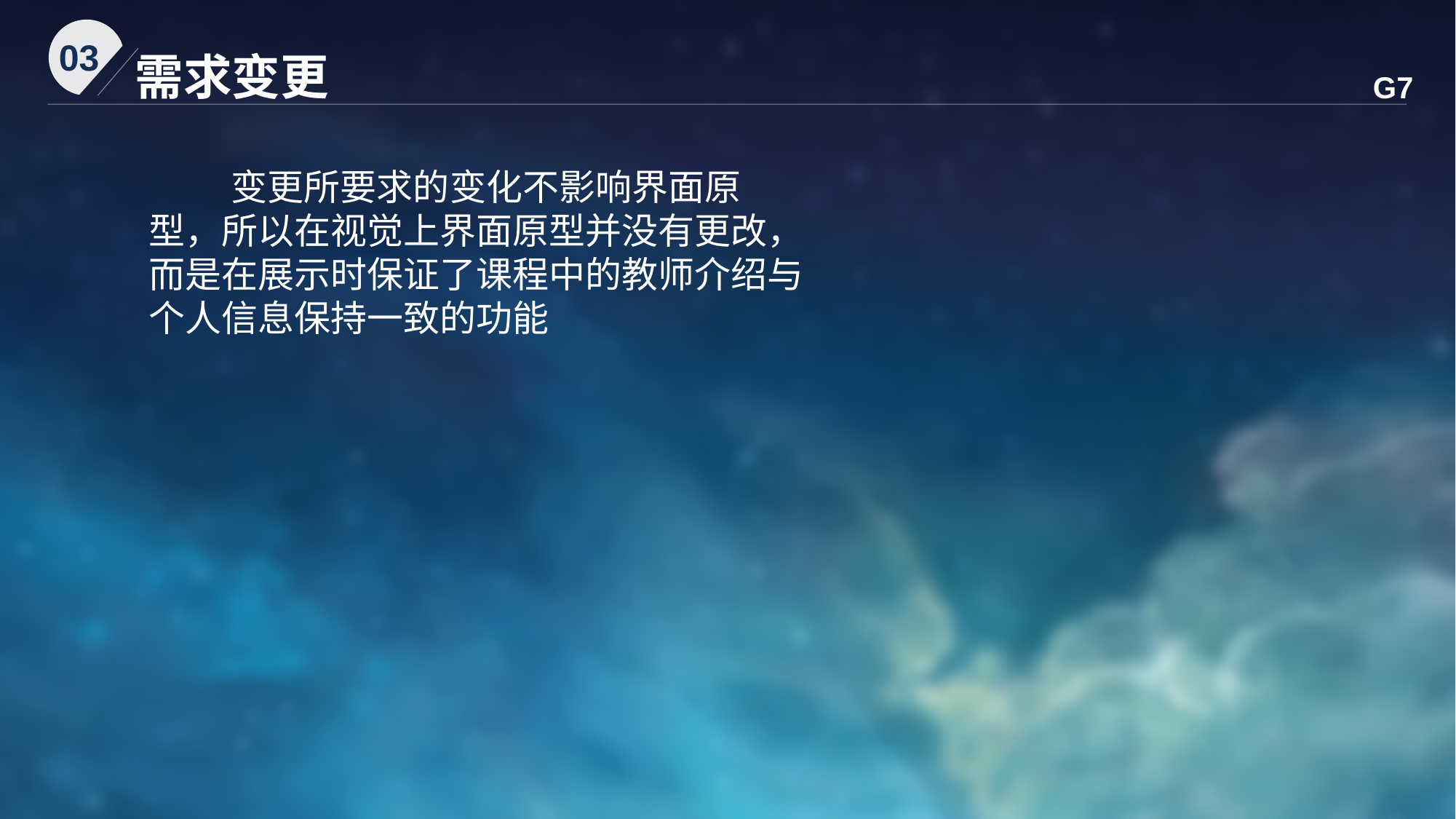

03
需求变更
G7
         变更所要求的变化不影响界面原型，所以在视觉上界面原型并没有更改，而是在展示时保证了课程中的教师介绍与个人信息保持一致的功能